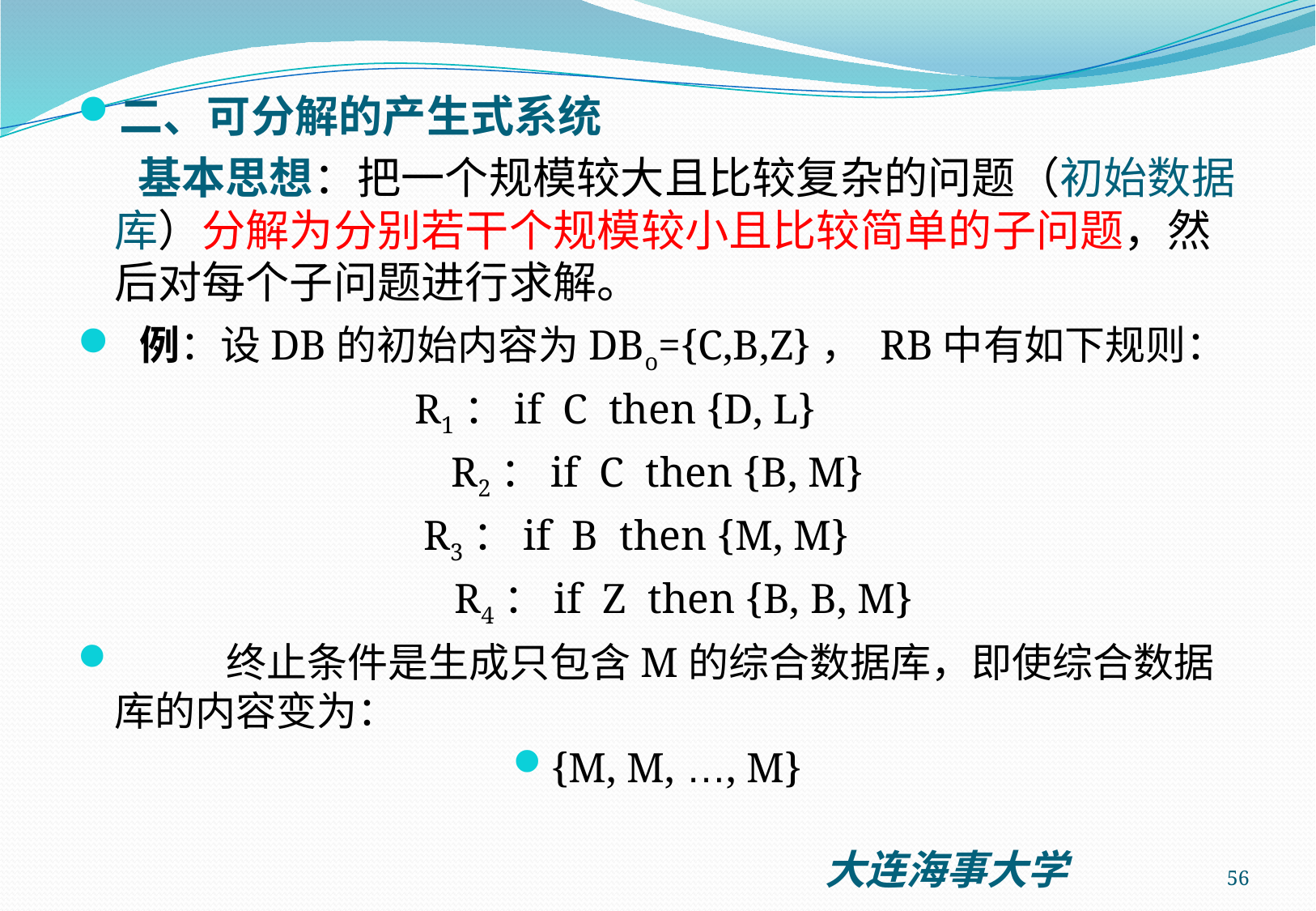

二、可分解的产生式系统
     基本思想：把一个规模较大且比较复杂的问题（初始数据库）分解为分别若干个规模较小且比较简单的子问题，然后对每个子问题进行求解。
 例：设DB的初始内容为DBo={C,B,Z}， RB中有如下规则：
R1：if  C  then {D, L}
R2：if  C  then {B, M}
 R3：if  B  then {M, M}
     R4：if  Z  then {B, B, M}
           终止条件是生成只包含M的综合数据库，即使综合数据库的内容变为：
{M, M, …, M}
56